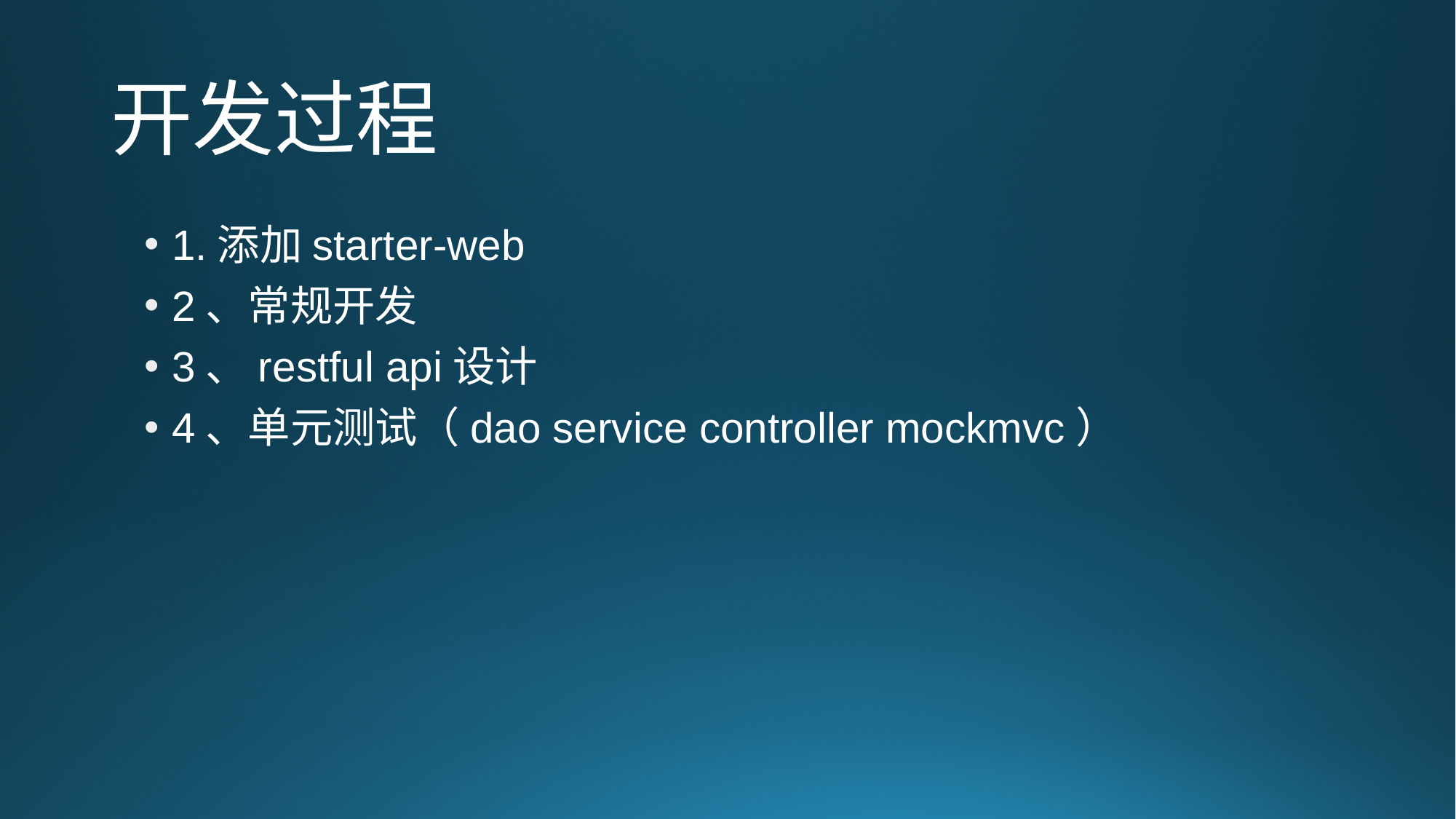

# 开发过程
1.添加starter-web
2、常规开发
3、restful api设计
4、单元测试（dao service controller mockmvc）